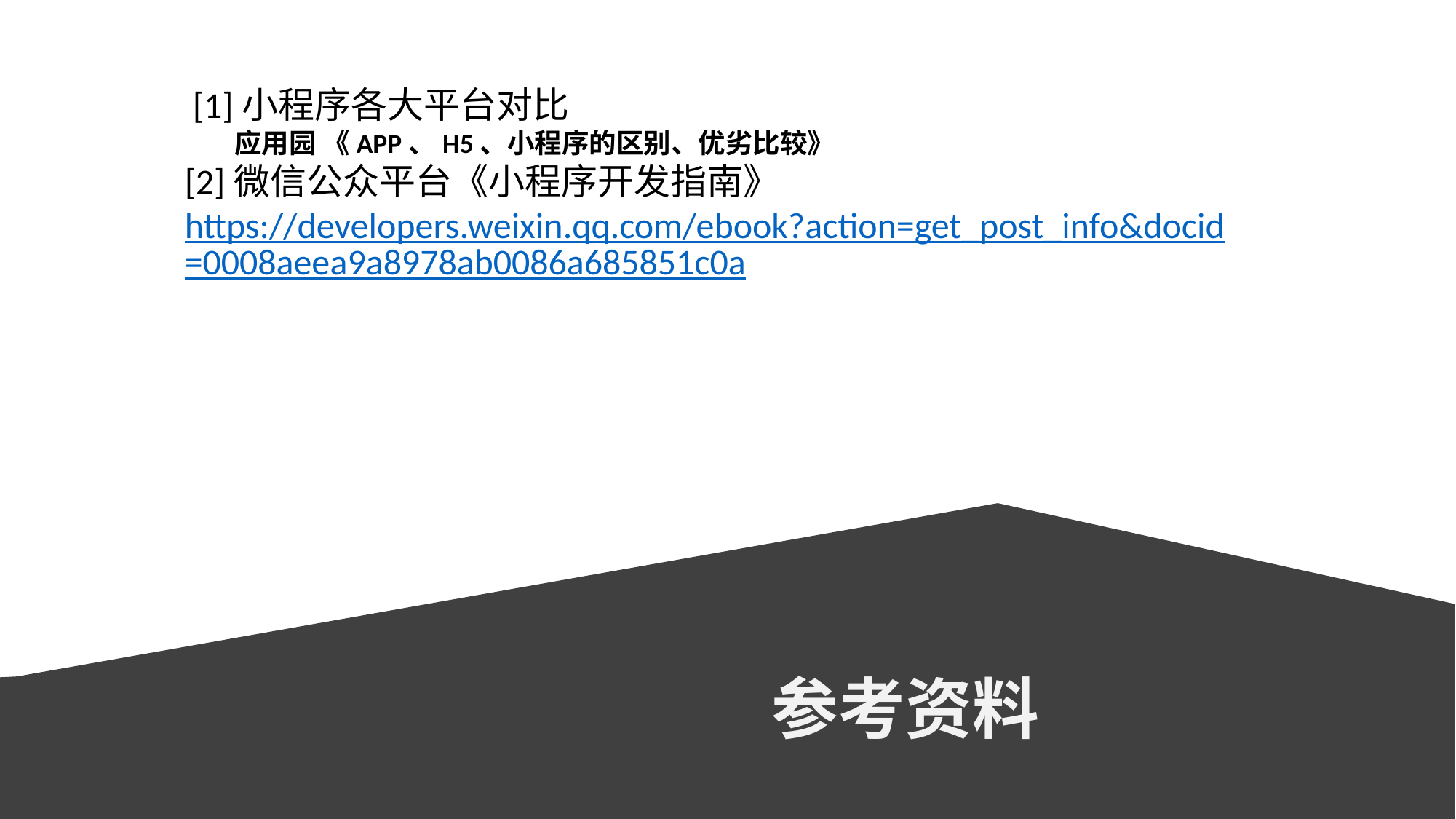

[1]小程序各大平台对比
       应用园 《APP、H5、小程序的区别、优劣比较》
[2]微信公众平台《小程序开发指南》
https://developers.weixin.qq.com/ebook?action=get_post_info&docid=0008aeea9a8978ab0086a685851c0a

参考资料